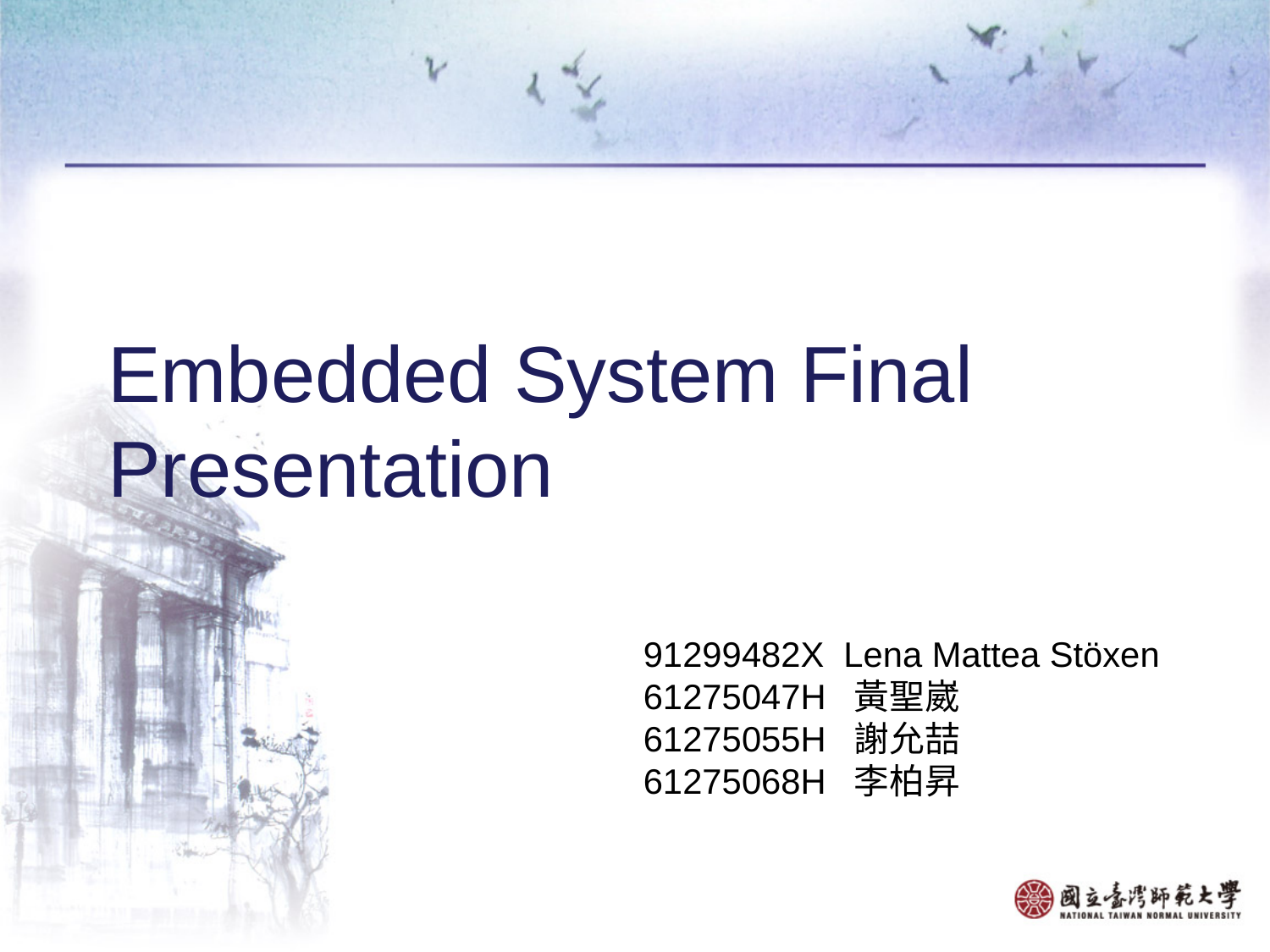

# Embedded System Final Presentation
91299482X  Lena Mattea Stöxen
61275047H  黃聖崴
61275055H  謝允喆
61275068H  李柏昇